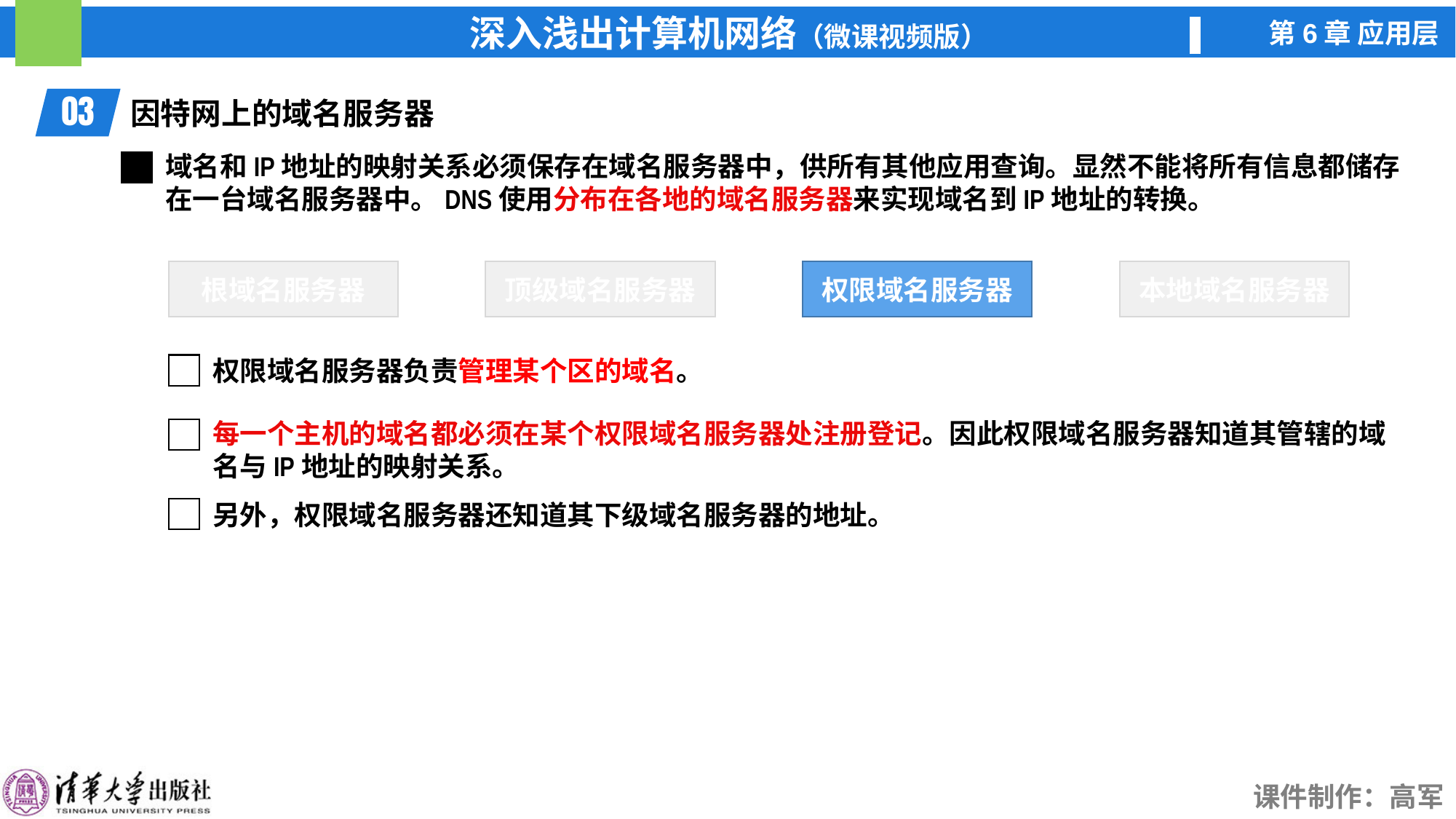

03
因特网上的域名服务器
域名和IP地址的映射关系必须保存在域名服务器中，供所有其他应用查询。显然不能将所有信息都储存在一台域名服务器中。DNS使用分布在各地的域名服务器来实现域名到IP地址的转换。

根域名服务器
顶级域名服务器
权限域名服务器
权限域名服务器
本地域名服务器
权限域名服务器负责管理某个区的域名。

每一个主机的域名都必须在某个权限域名服务器处注册登记。因此权限域名服务器知道其管辖的域名与IP地址的映射关系。

另外，权限域名服务器还知道其下级域名服务器的地址。